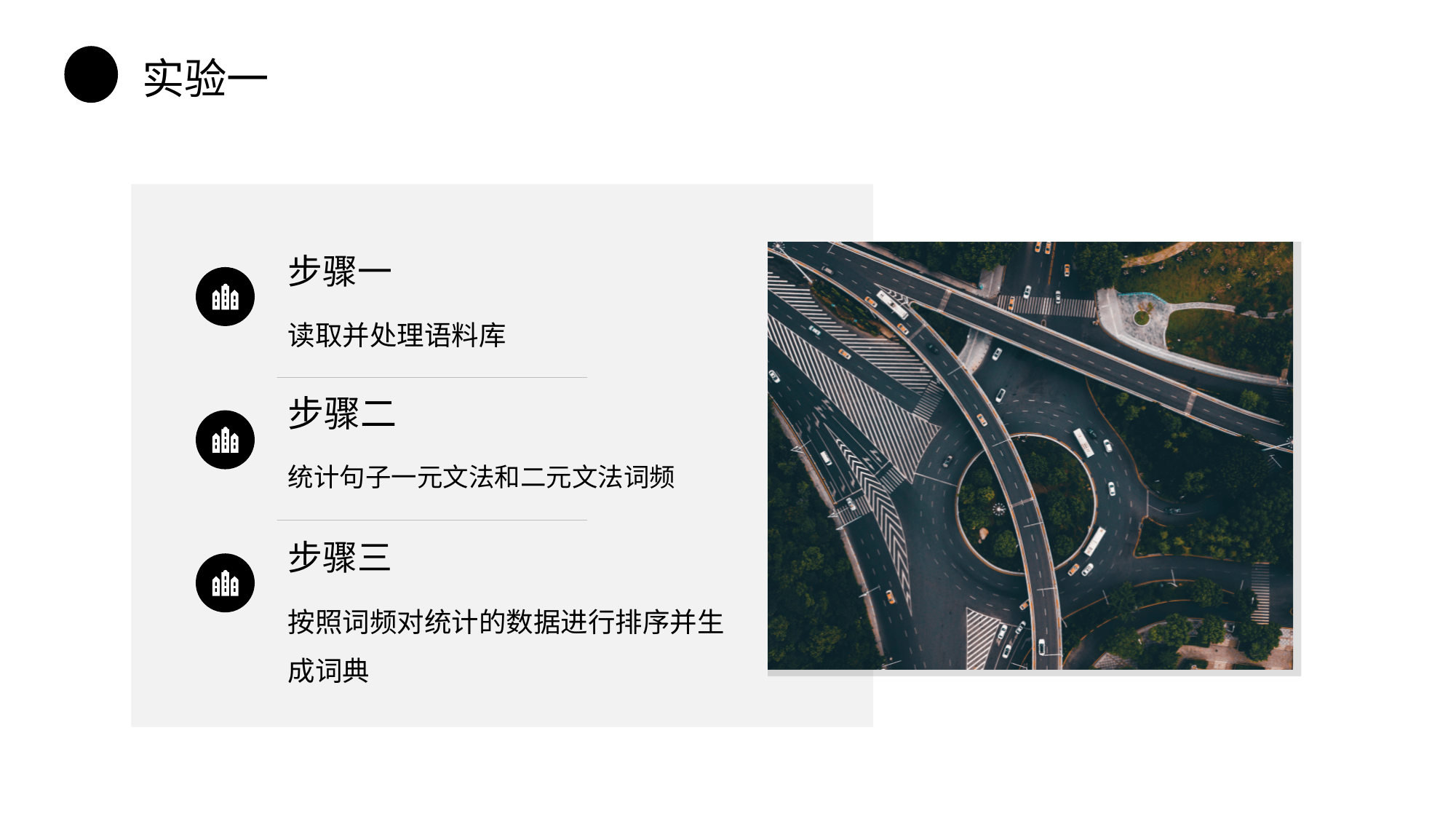

实验一

步骤一
读取并处理语料库

步骤二
统计句子一元文法和二元文法词频

步骤三
按照词频对统计的数据进行排序并生成词典